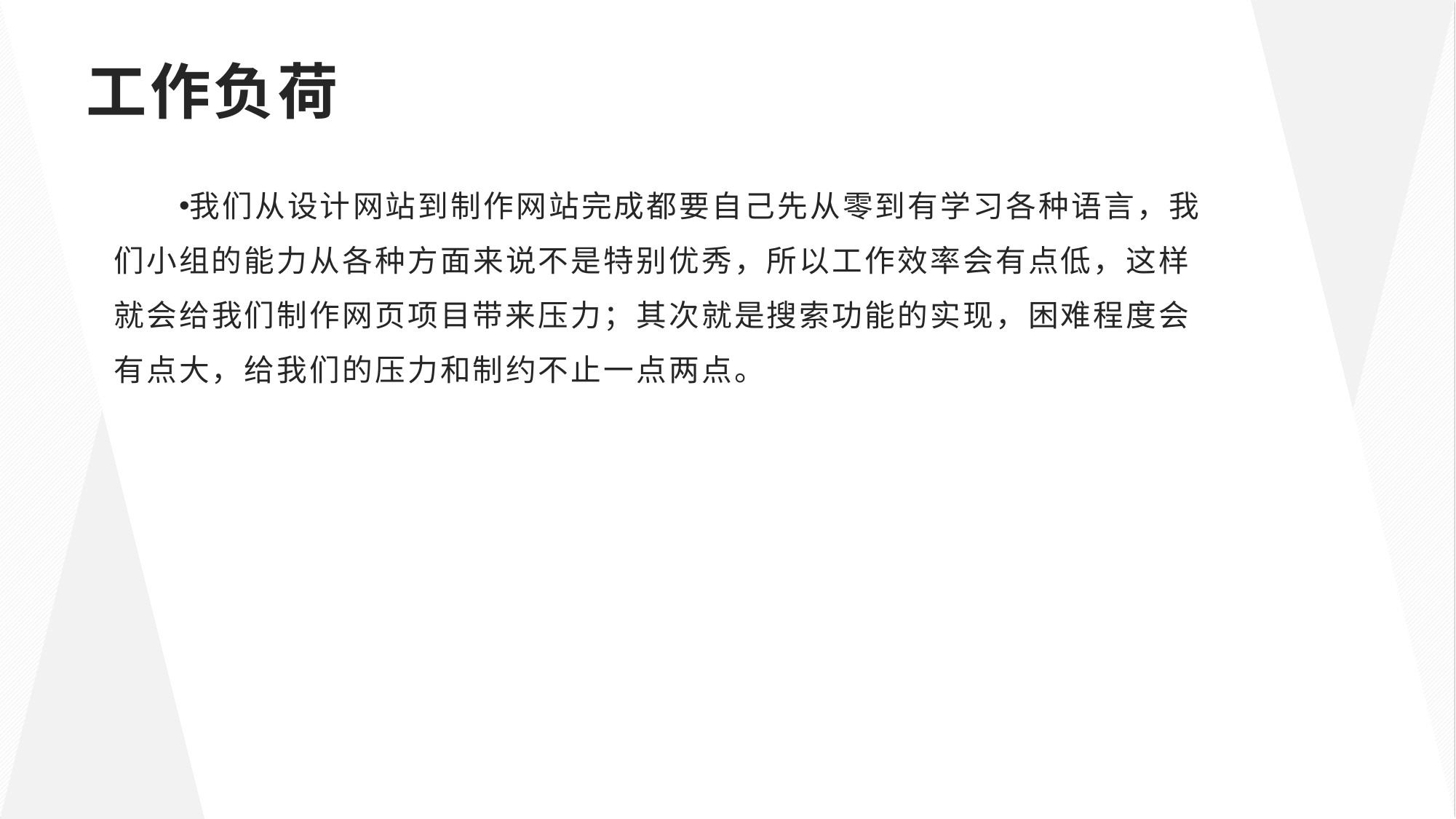

# 工作负荷
我们从设计网站到制作网站完成都要自己先从零到有学习各种语言，我们小组的能力从各种方面来说不是特别优秀，所以工作效率会有点低，这样就会给我们制作网页项目带来压力；其次就是搜索功能的实现，困难程度会有点大，给我们的压力和制约不止一点两点。